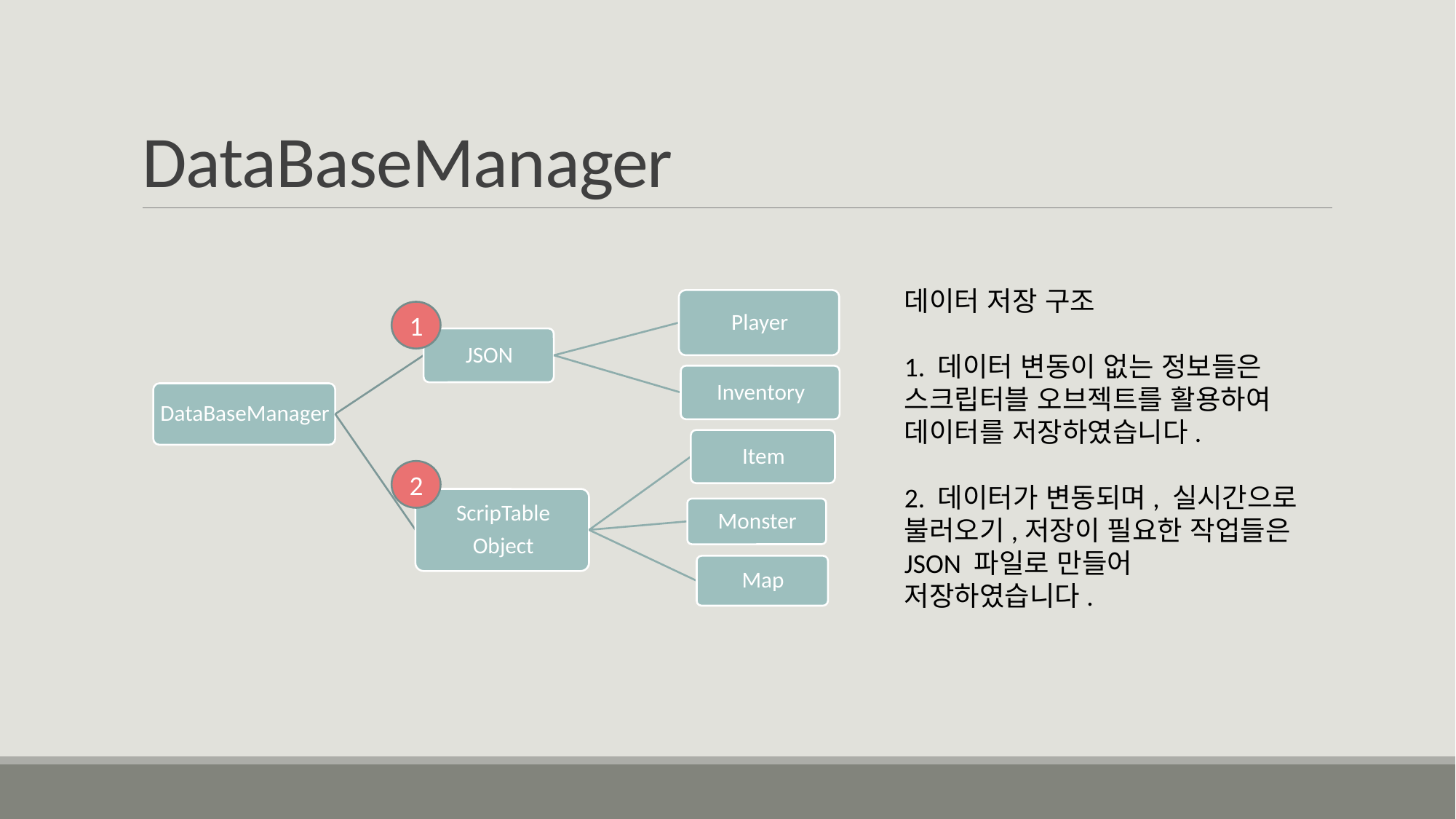

# DataBaseManager
DataBaseManager

ScripTable
Object

Item

Monster

Map

JSON

Player

Inventory
데이터 저장 구조

1. 데이터 변동이 없는 정보들은 스크립터블 오브젝트를 활용하여 데이터를 저장하였습니다.

2. 데이터가 변동되며, 실시간으로 불러오기,저장이 필요한 작업들은 JSON 파일로 만들어 저장하였습니다.
1
2